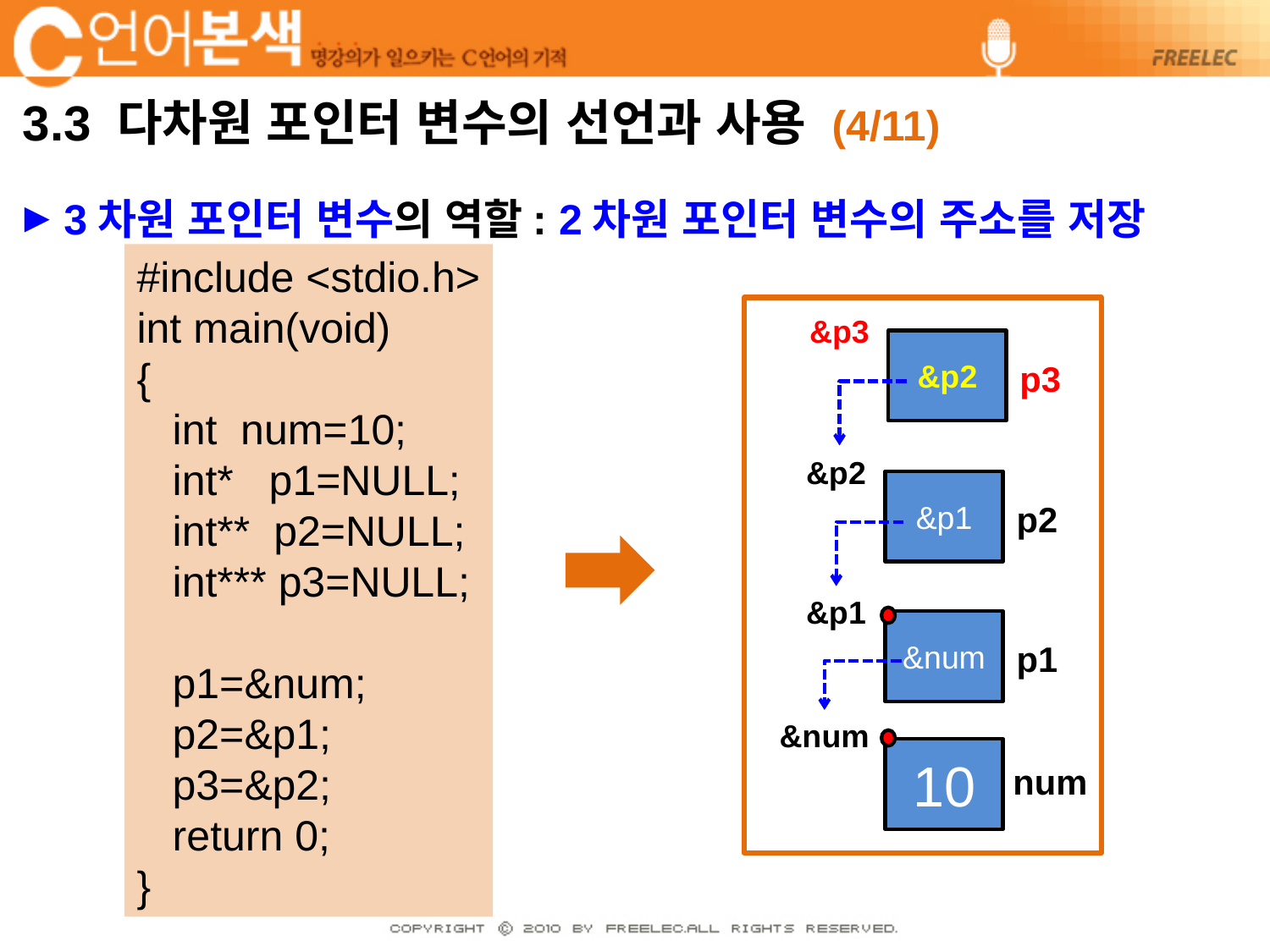

# 3.3 다차원 포인터 변수의 선언과 사용 (4/11)
3차원 포인터 변수의 역할: 2차원 포인터 변수의 주소를 저장

#include <stdio.h>
int main(void)
{
   int  num=10;
   int*   p1=NULL;
   int**  p2=NULL;
   int*** p3=NULL;

   p1=&num;
   p2=&p1;
   p3=&p2;
   return 0;
}

&p3
&p2
p3
&p2
&p1
p2

&p1
&num
p1

&num
10
num